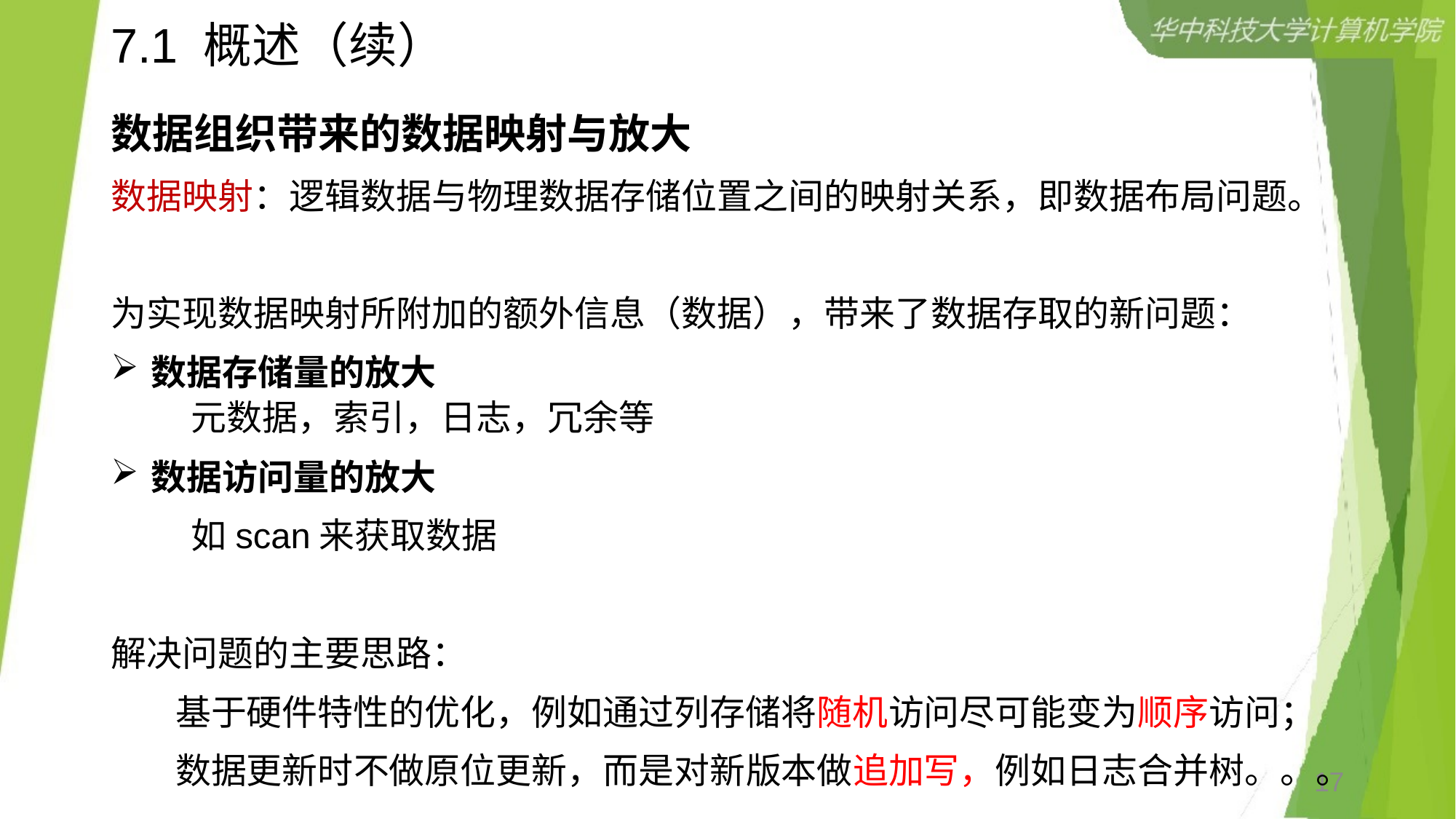

# 7.1 概述（续）
数据组织带来的数据映射与放大
数据映射：逻辑数据与物理数据存储位置之间的映射关系，即数据布局问题。

为实现数据映射所附加的额外信息（数据），带来了数据存取的新问题：
数据存储量的放大
         元数据，索引，日志，冗余等
数据访问量的放大
         如scan来获取数据

解决问题的主要思路：
       基于硬件特性的优化，例如通过列存储将随机访问尽可能变为顺序访问；
       数据更新时不做原位更新，而是对新版本做追加写，例如日志合并树。。。

17